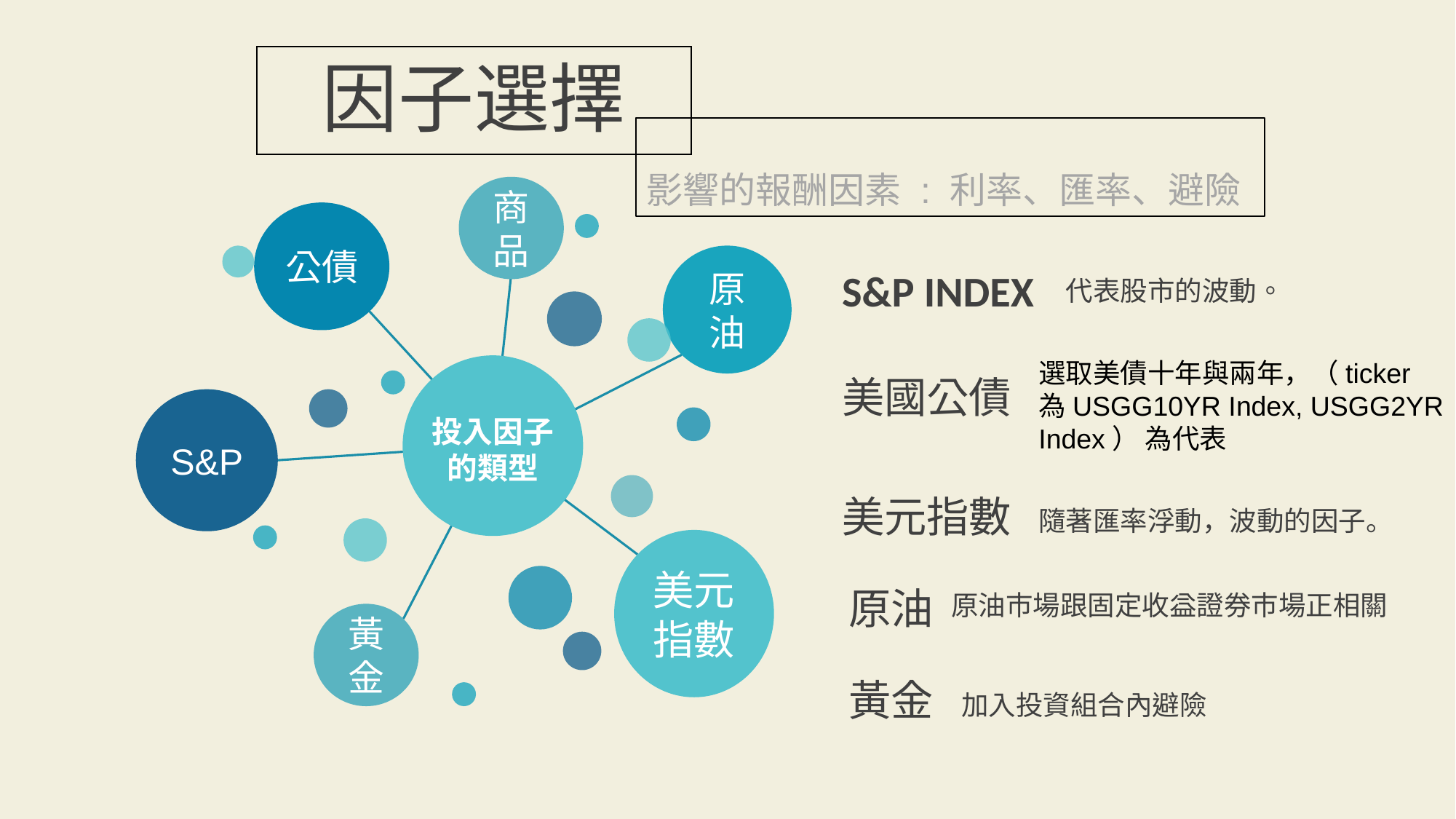

因子選擇

影響的報酬因素 : 利率、匯率、避險
商品
公債

原油

S&P

投入因子的類型

美元
指數

黃金

S&P INDEX
代表股市的波動。
選取美債十年與兩年，（ticker 為USGG10YR Index, USGG2YR Index） 為代表
美國公債
美元指數
隨著匯率浮動，波動的因子。
原油
原油市場跟固定收益證券市場正相關
黃金
加入投資組合內避險